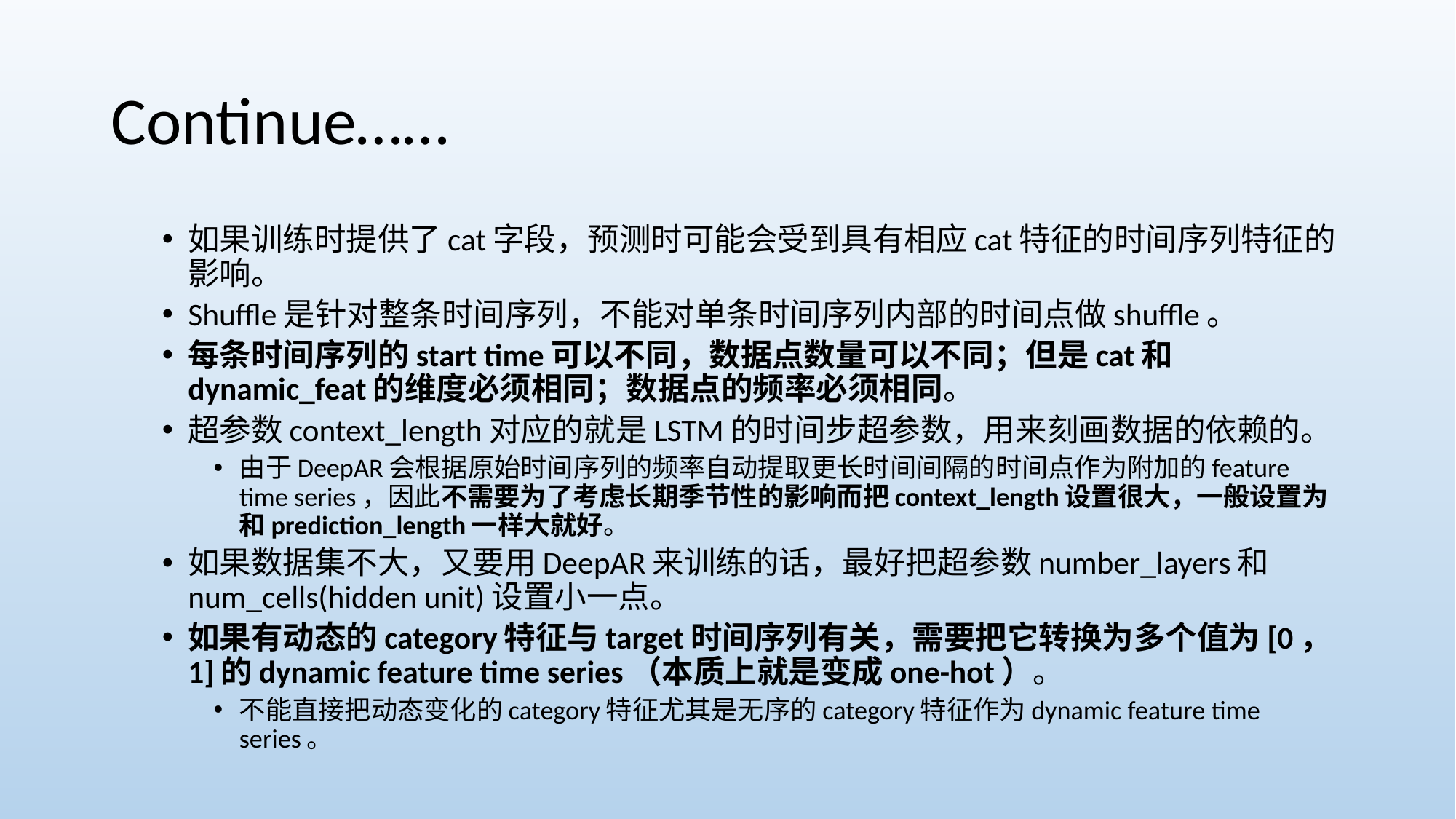

# Continue……
如果训练时提供了cat字段，预测时可能会受到具有相应cat特征的时间序列特征的影响。
Shuffle是针对整条时间序列，不能对单条时间序列内部的时间点做shuffle。
每条时间序列的start time可以不同，数据点数量可以不同；但是cat和dynamic_feat的维度必须相同；数据点的频率必须相同。
超参数context_length对应的就是LSTM的时间步超参数，用来刻画数据的依赖的。
由于DeepAR会根据原始时间序列的频率自动提取更长时间间隔的时间点作为附加的feature time series，因此不需要为了考虑长期季节性的影响而把context_length设置很大，一般设置为和prediction_length一样大就好。
如果数据集不大，又要用DeepAR来训练的话，最好把超参数number_layers和num_cells(hidden unit)设置小一点。
如果有动态的category特征与target时间序列有关，需要把它转换为多个值为[0，1]的dynamic feature time series（本质上就是变成one-hot）。
不能直接把动态变化的category特征尤其是无序的category特征作为dynamic feature time series。